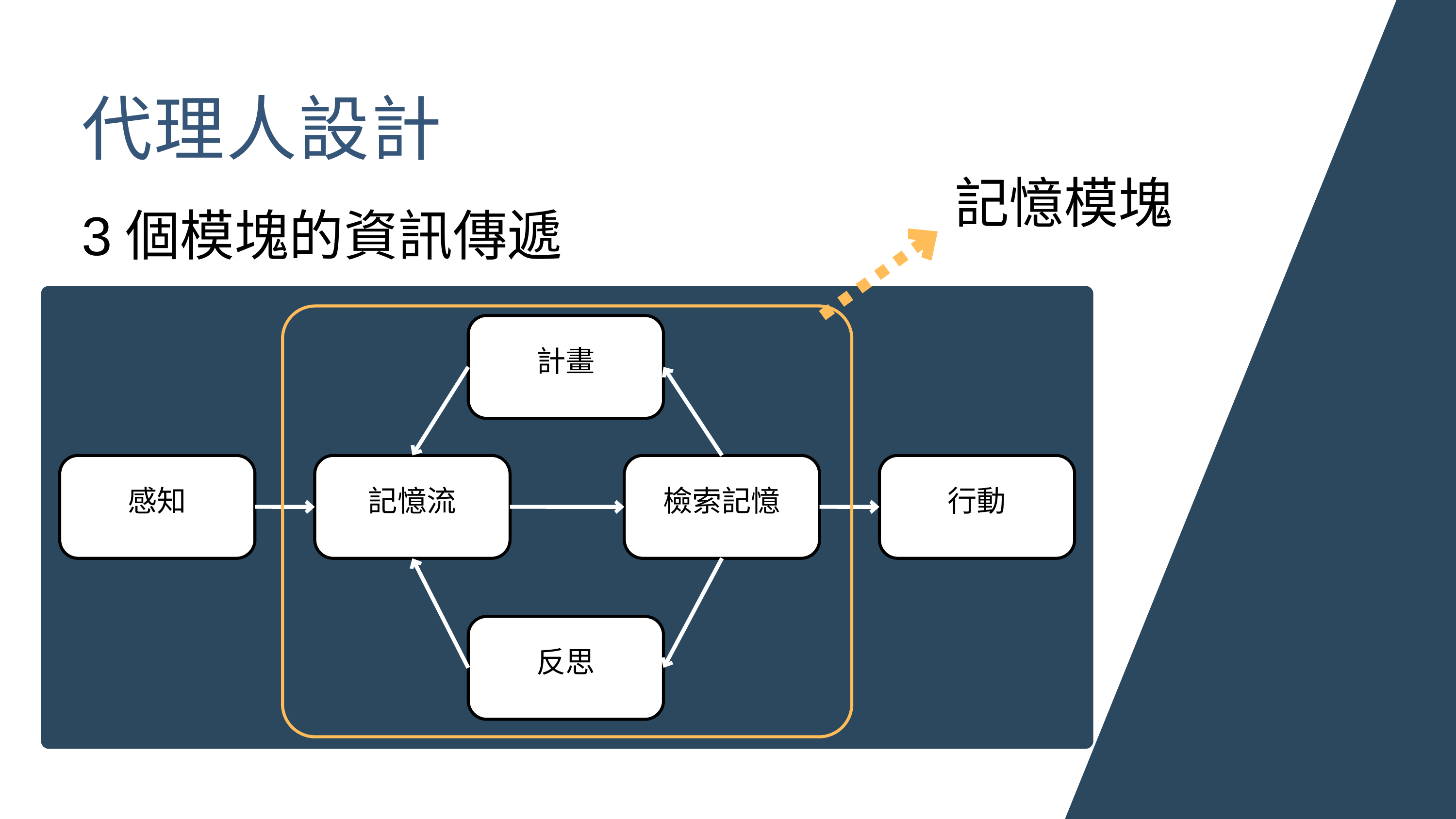

代理人設計
記憶模塊
3個模塊的資訊傳遞

計畫

感知

記憶流

檢索記憶

行動

反思